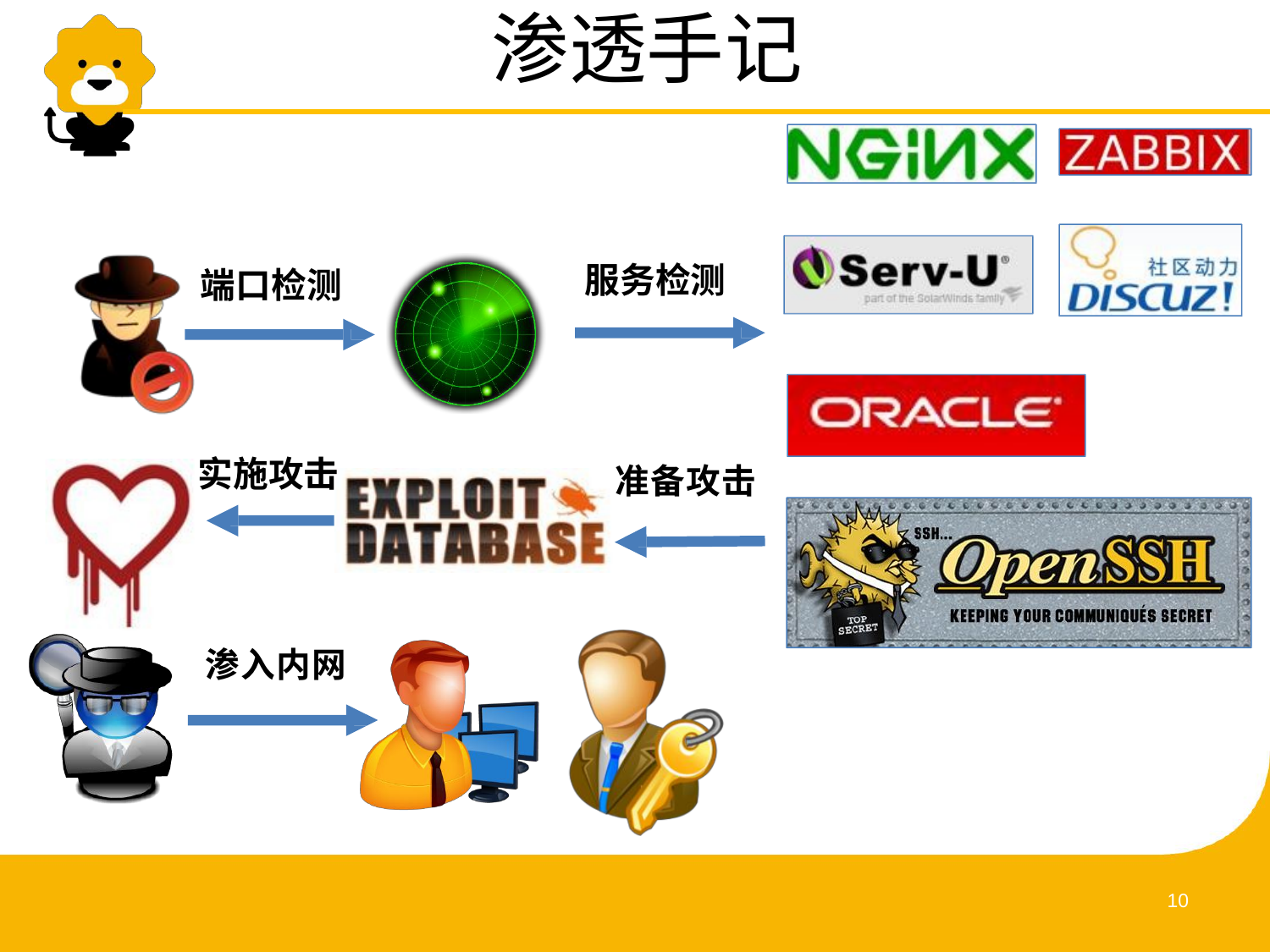

# 渗透手记

服务检测
端口检测

实施攻击

准备攻击

渗入内网

10